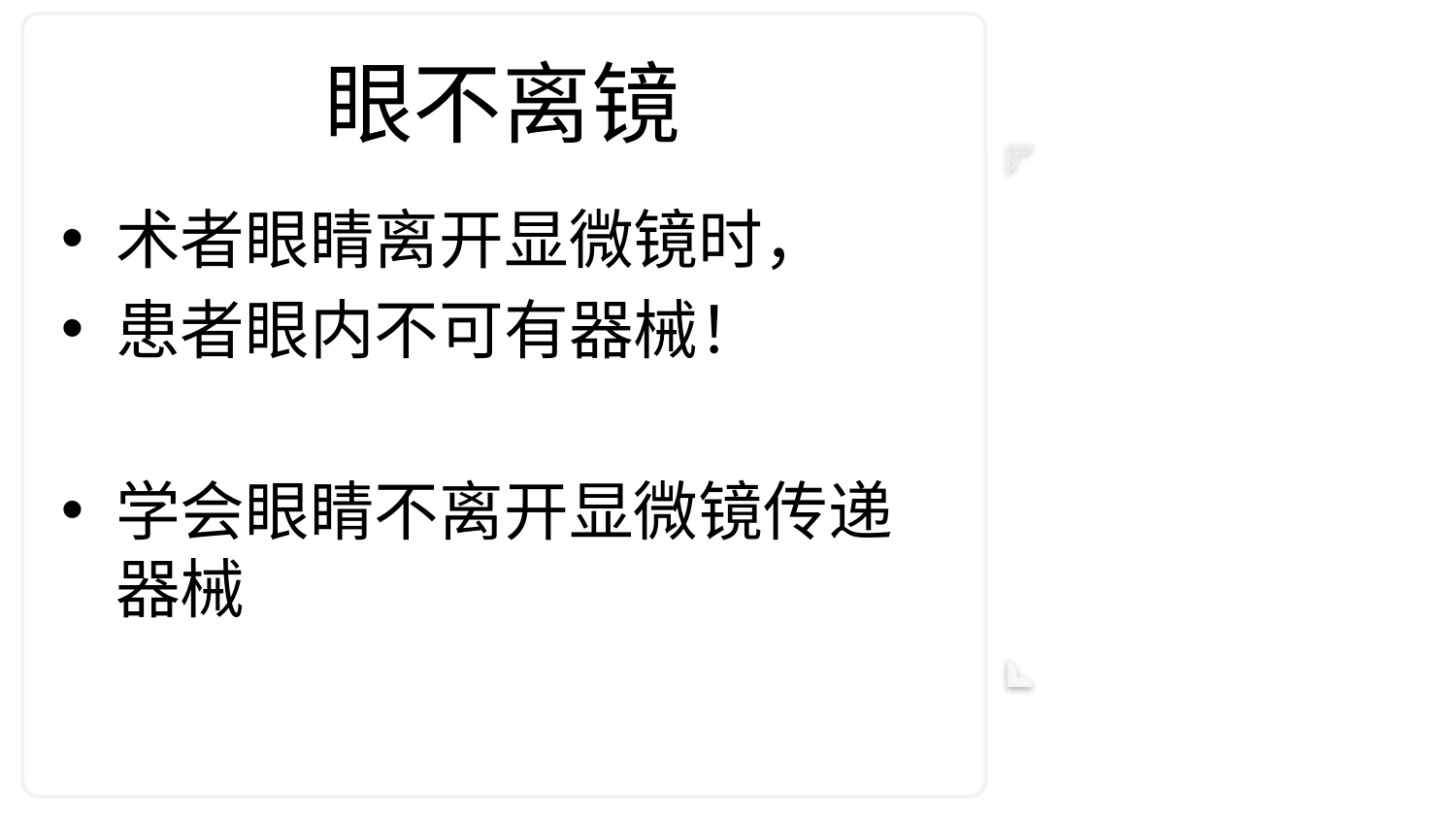

# 眼不离镜
术者眼睛离开显微镜时，
患者眼内不可有器械！

学会眼睛不离开显微镜传递器械